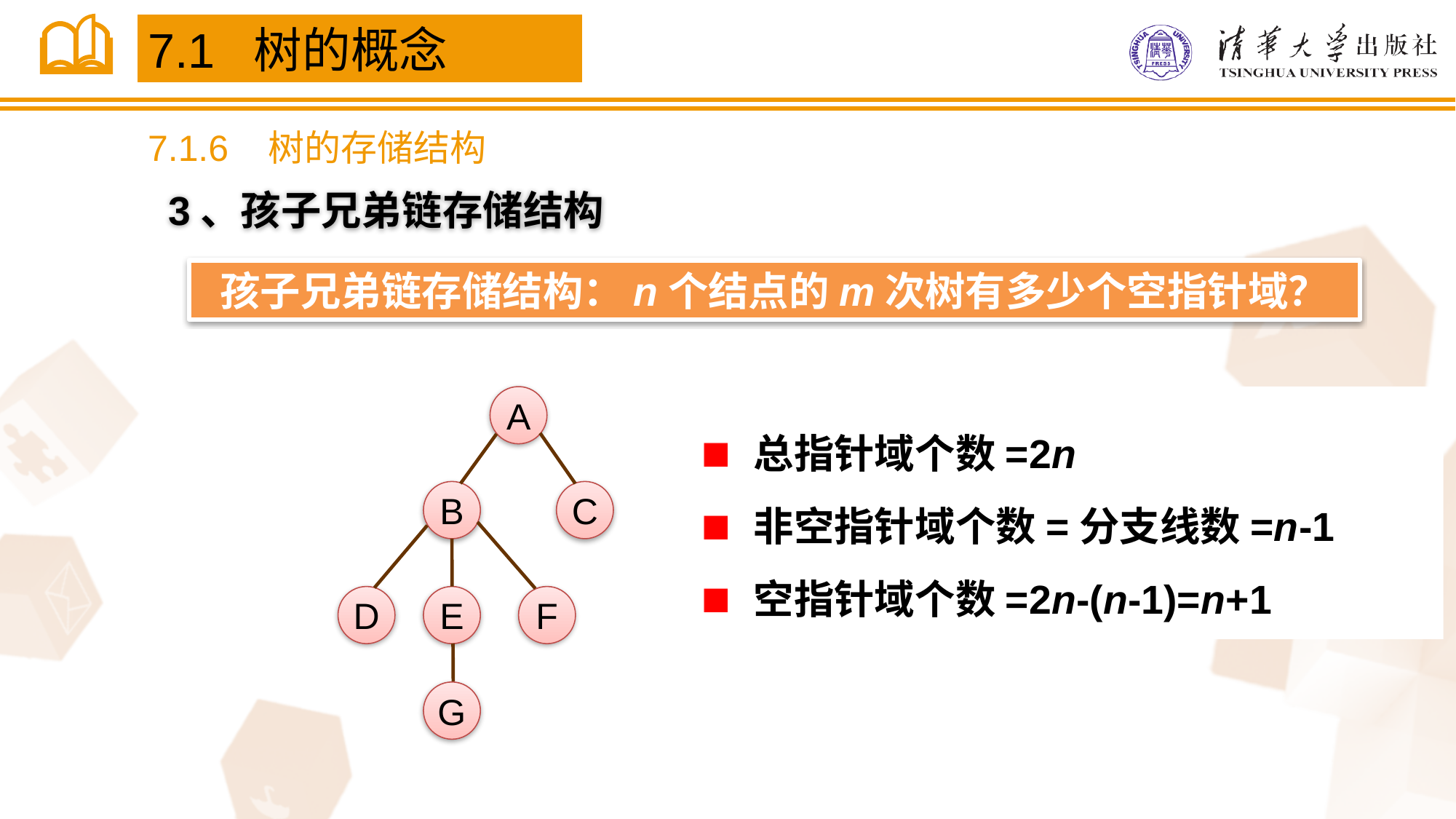

7.1  树的概念
7.1.6   树的存储结构
3、孩子兄弟链存储结构
孩子兄弟链存储结构：n个结点的m次树有多少个空指针域？
总指针域个数=2n
非空指针域个数=分支线数=n-1
空指针域个数=2n-(n-1)=n+1
A

B
C

D
E
F

G